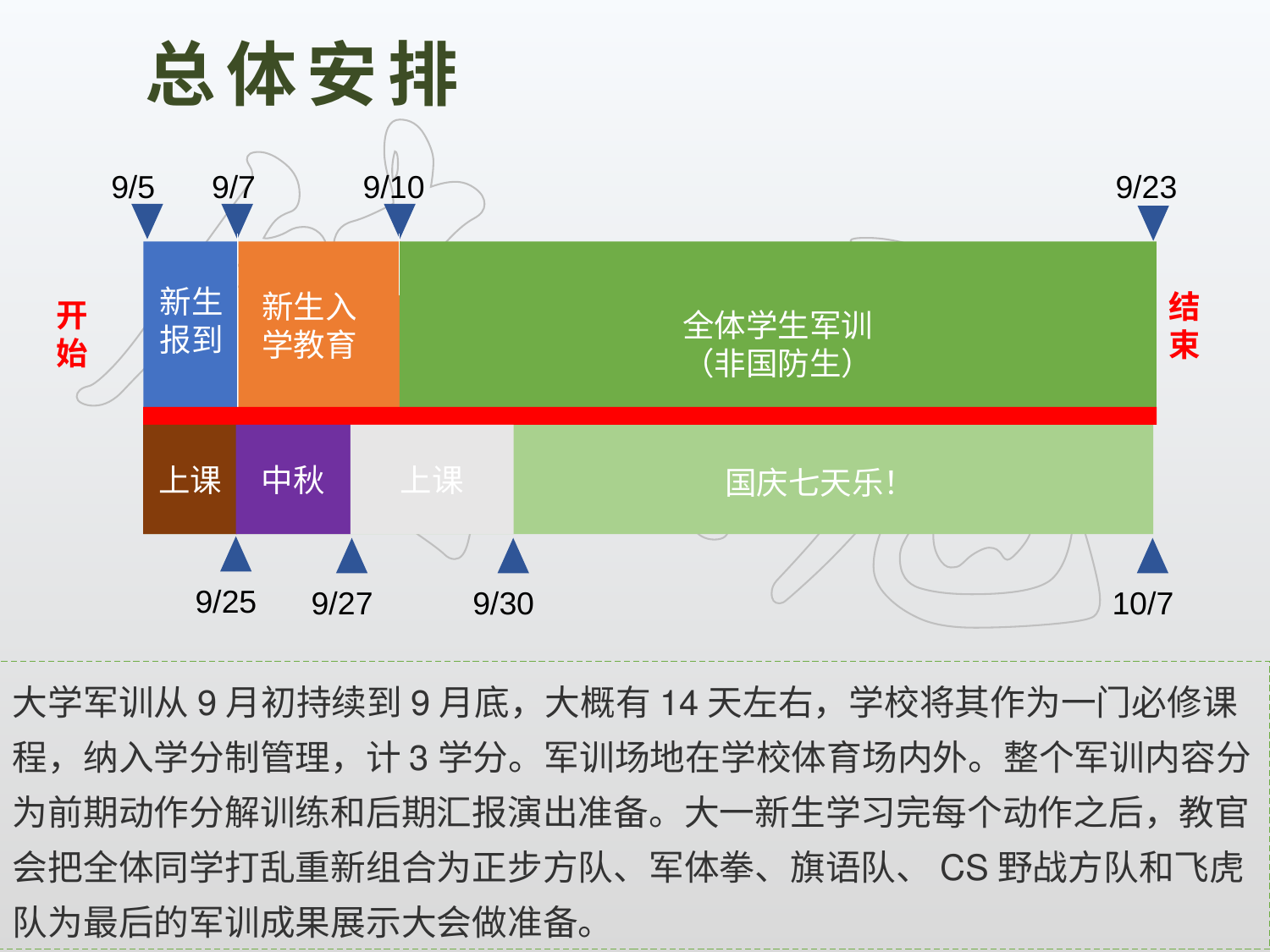

总体安排

9/5

9/7

9/10

9/23

新生报到

新生入学教育

全体学生军训（非国防生）
结束
开始

上课
上课
中秋
国庆七天乐！

9/25

9/27

9/30

10/7
大学军训从9月初持续到9月底，大概有14天左右，学校将其作为一门必修课程，纳入学分制管理，计3学分。军训场地在学校体育场内外。整个军训内容分为前期动作分解训练和后期汇报演出准备。大一新生学习完每个动作之后，教官会把全体同学打乱重新组合为正步方队、军体拳、旗语队、CS野战方队和飞虎队为最后的军训成果展示大会做准备。